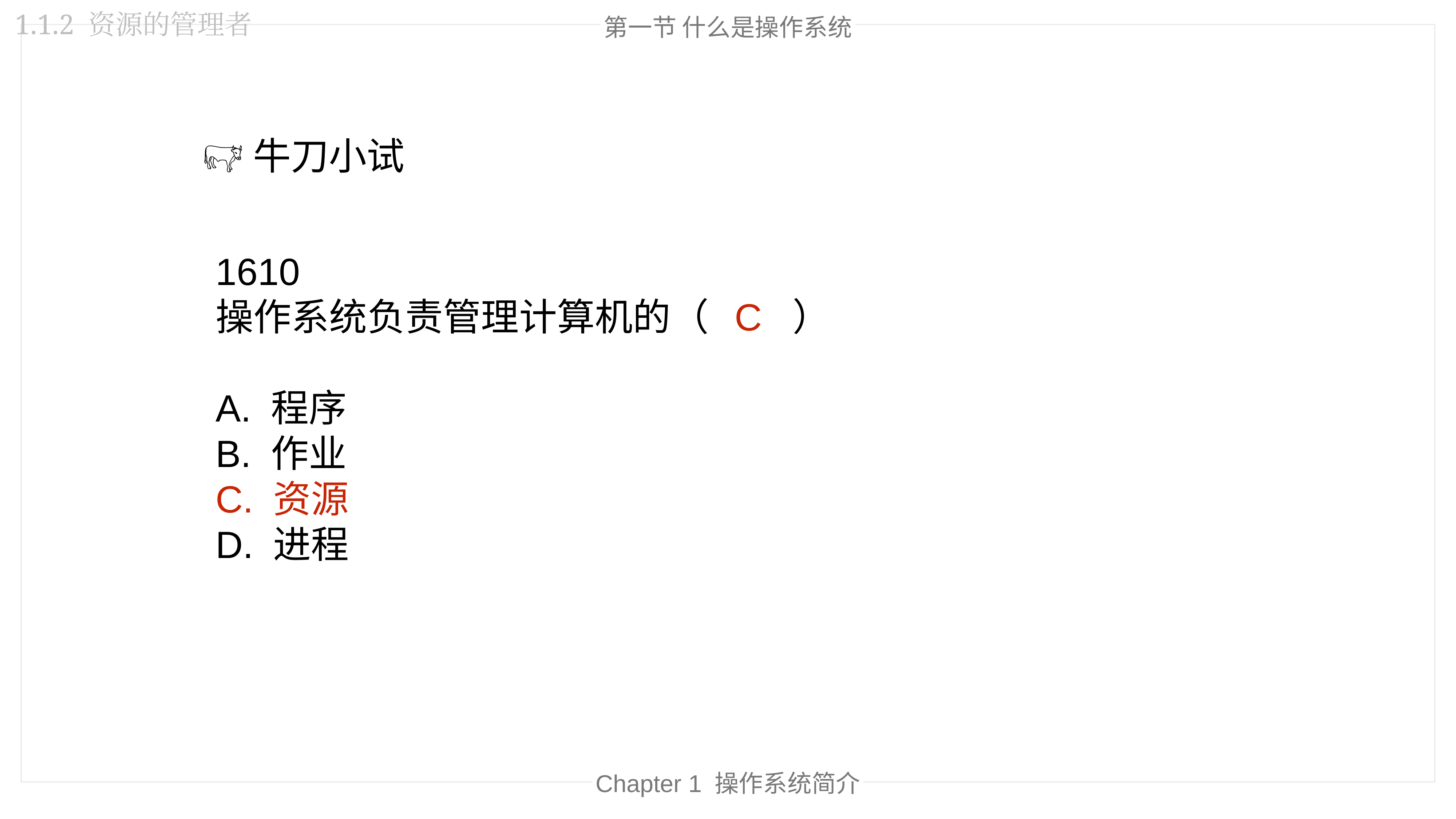

1.1.2 资源的管理者
第一节 什么是操作系统
🐂牛刀小试
1610
操作系统负责管理计算机的（  C  ）

A. 程序
B. 作业
C. 资源
D. 进程
Chapter 1 操作系统简介